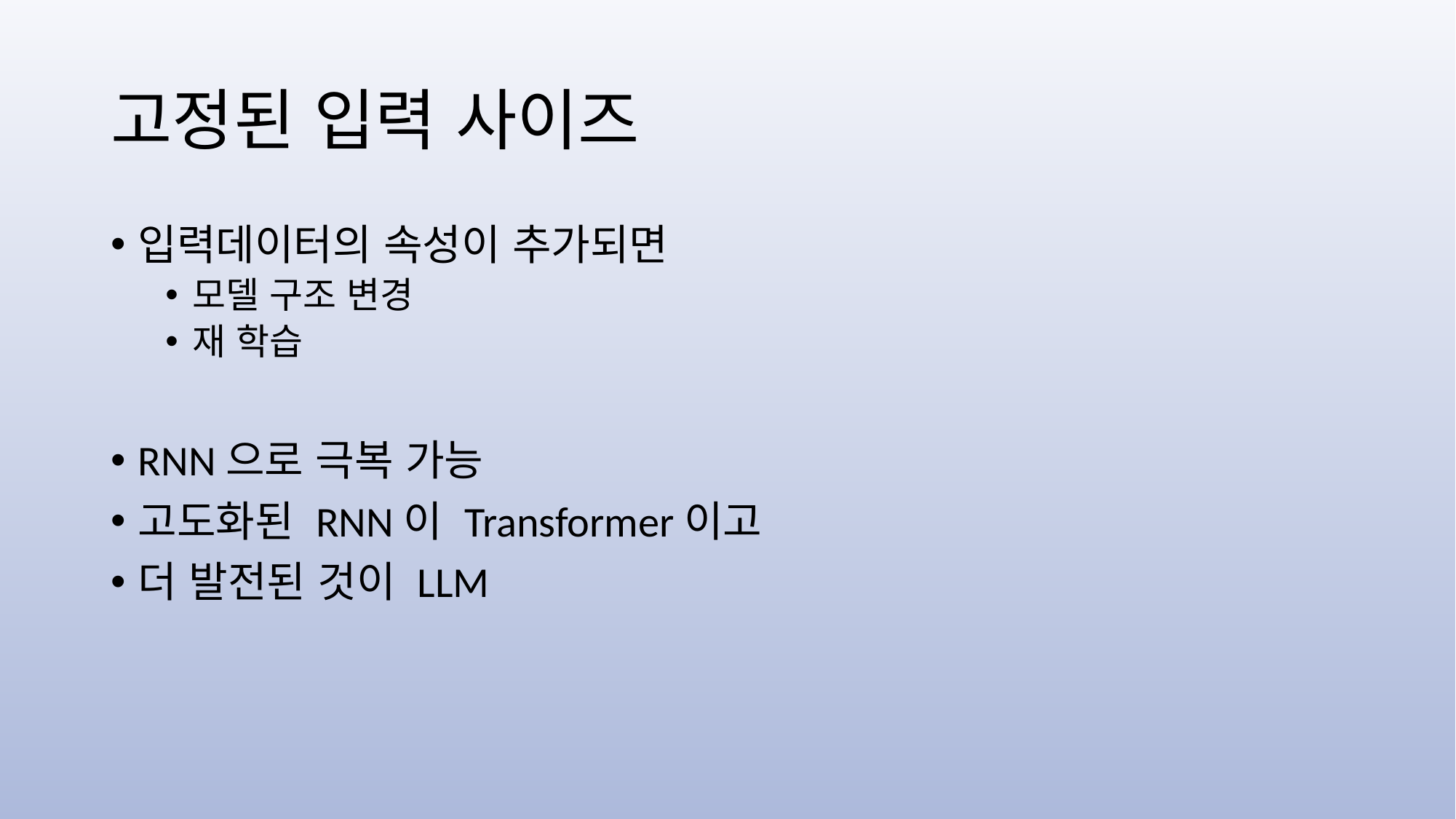

# 고정된 입력 사이즈
입력데이터의 속성이 추가되면
모델 구조 변경
재 학습

RNN으로 극복 가능
고도화된 RNN이 Transformer이고
더 발전된 것이 LLM